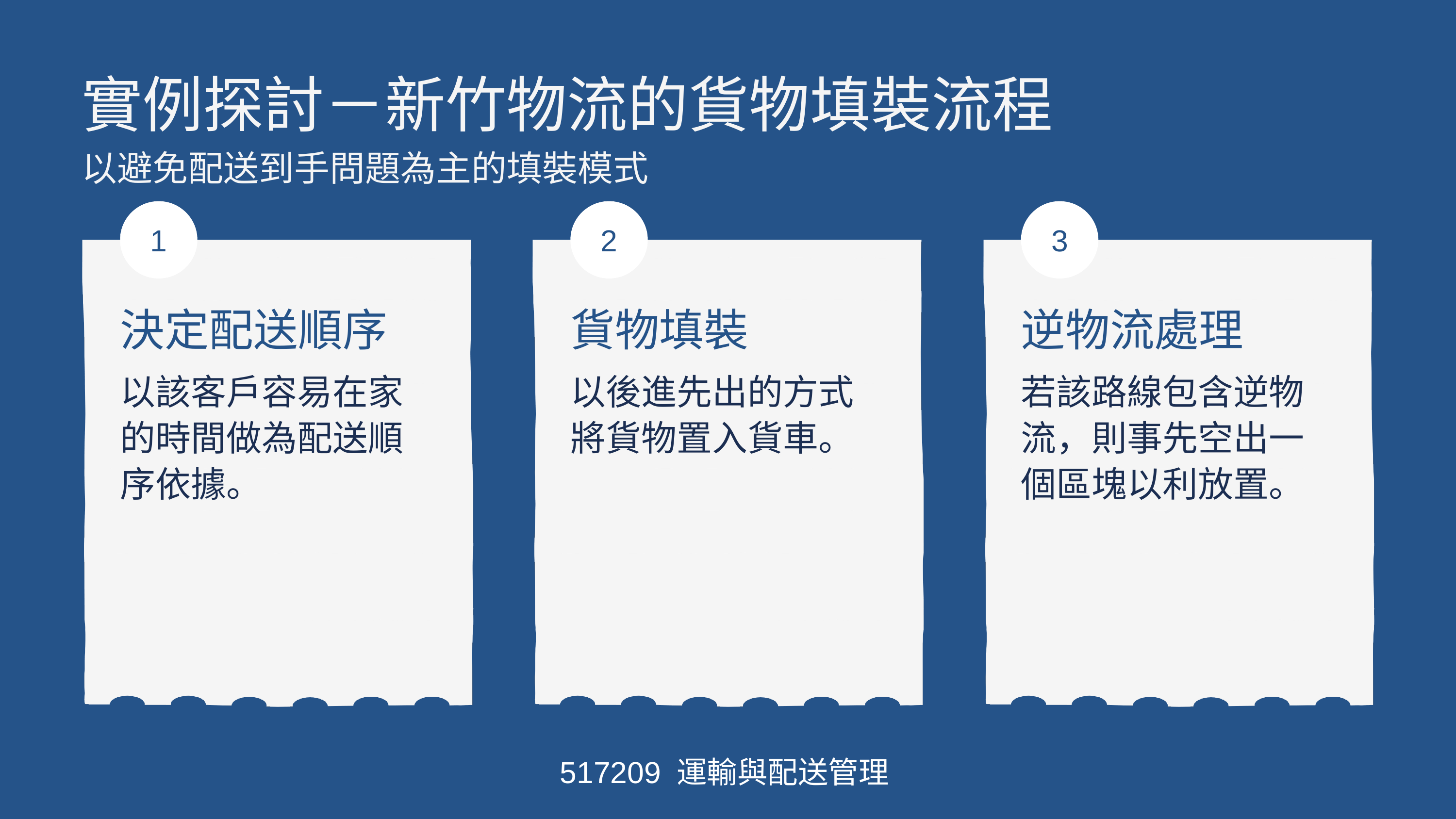

實例探討－新竹物流的貨物填裝流程
以避免配送到手問題為主的填裝模式

1

2

3

決定配送順序
以該客戶容易在家的時間做為配送順序依據。
貨物填裝
以後進先出的方式將貨物置入貨車。
逆物流處理
若該路線包含逆物流，則事先空出一個區塊以利放置。
517209 運輸與配送管理